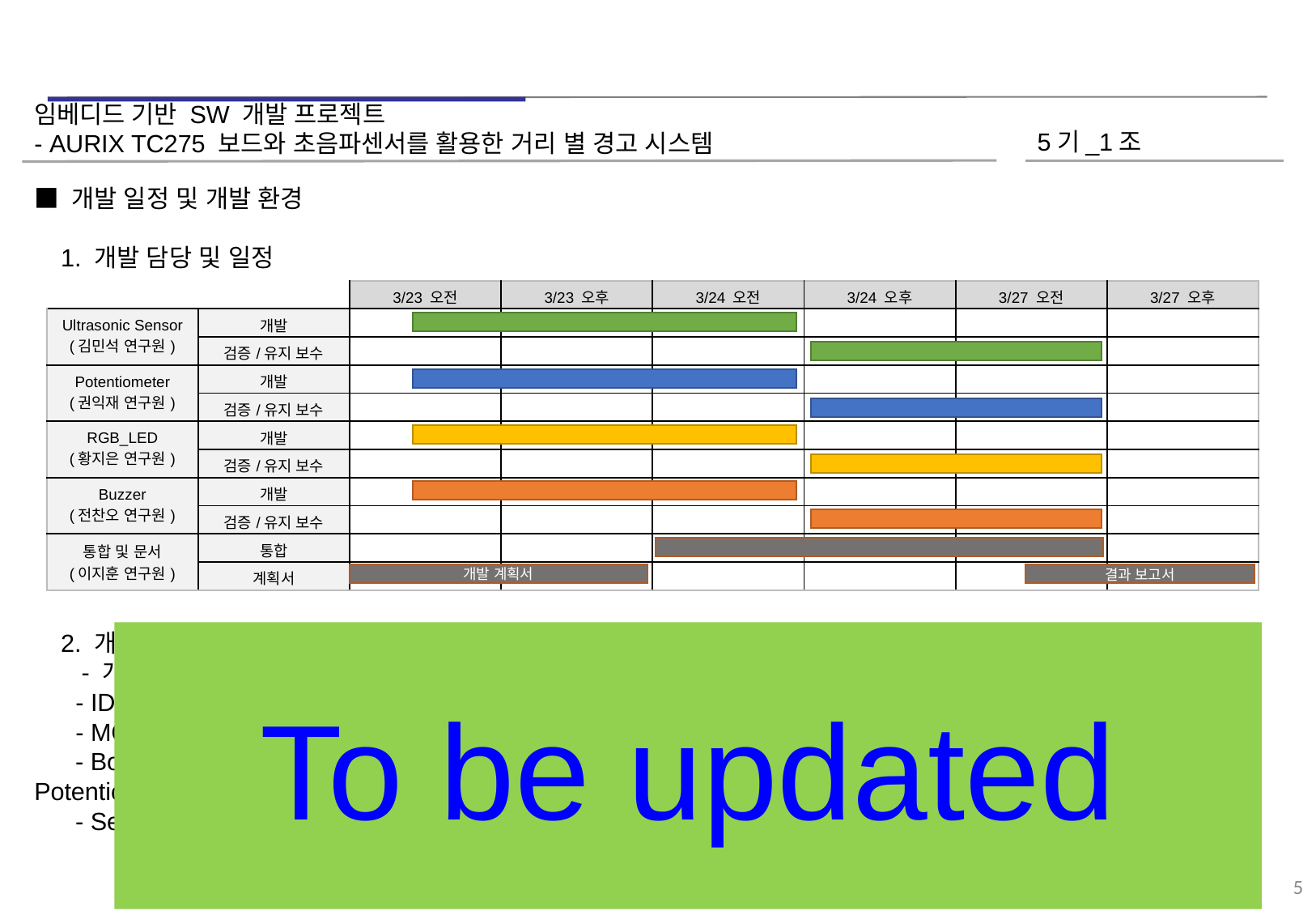

임베디드 기반 SW 개발 프로젝트
- AURIX TC275 보드와 초음파센서를 활용한 거리 별 경고 시스템
5기_1조
■ 개발 일정 및 개발 환경
   1. 개발 담당 및 일정
   2. 개발 환경
      - 개발 언어: C
      - IDE: AURIX Development Studio
      - MCU: TC275
      - Board: Hitex ShieldBuddy TC275, Easy Module Shield V1 (w/ Switch, LED, RGB_LED, Buzzer, Potentiometer)
      - Sensor: Ultrasonic Sensor (HC-SR04)
|  |  | 3/23 오전 | 3/23 오후 | 3/24 오전 | 3/24 오후 | 3/27 오전 | 3/27 오후 |
| --- | --- | --- | --- | --- | --- | --- | --- |
| Ultrasonic Sensor (김민석 연구원) | 개발 |  |  |  |  |  |  |
|  | 검증/유지 보수 |  |  |  |  |  |  |
| Potentiometer (권익재 연구원) | 개발 |  |  |  |  |  |  |
|  | 검증/유지 보수 |  |  |  |  |  |  |
| RGB\_LED (황지은 연구원) | 개발 |  |  |  |  |  |  |
|  | 검증/유지 보수 |  |  |  |  |  |  |
| Buzzer (전찬오 연구원) | 개발 |  |  |  |  |  |  |
|  | 검증/유지 보수 |  |  |  |  |  |  |
| 통합 및 문서 (이지훈 연구원) | 통합 |  |  |  |  |  |  |
|  | 계획서 |  |  |  |  |  |  |

개발 계획서
결과 보고서
To be updated